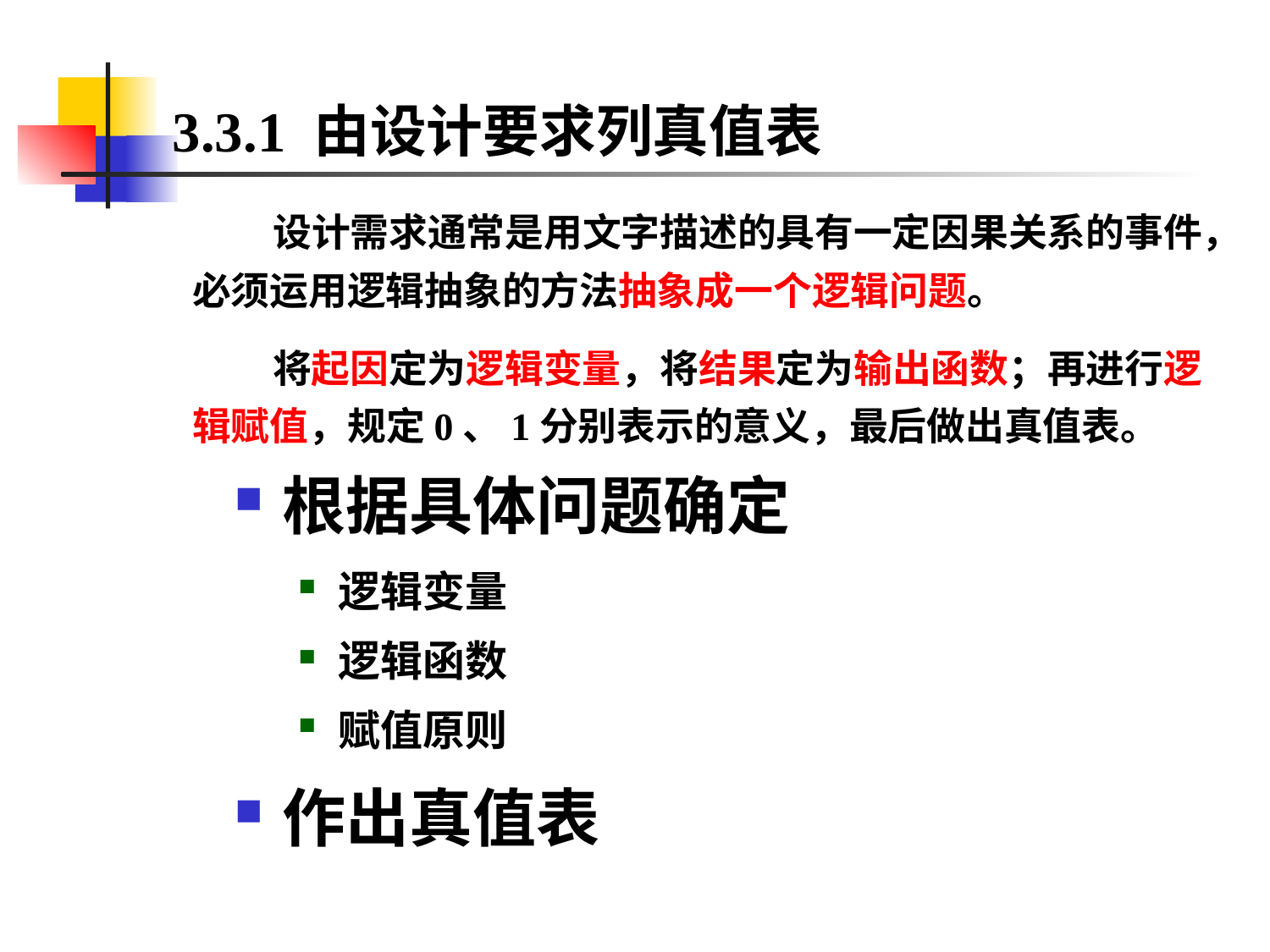

# 3.3.1 由设计要求列真值表
        设计需求通常是用文字描述的具有一定因果关系的事件，必须运用逻辑抽象的方法抽象成一个逻辑问题。
        将起因定为逻辑变量，将结果定为输出函数；再进行逻辑赋值，规定0、1分别表示的意义，最后做出真值表。
根据具体问题确定
逻辑变量
逻辑函数
赋值原则
作出真值表